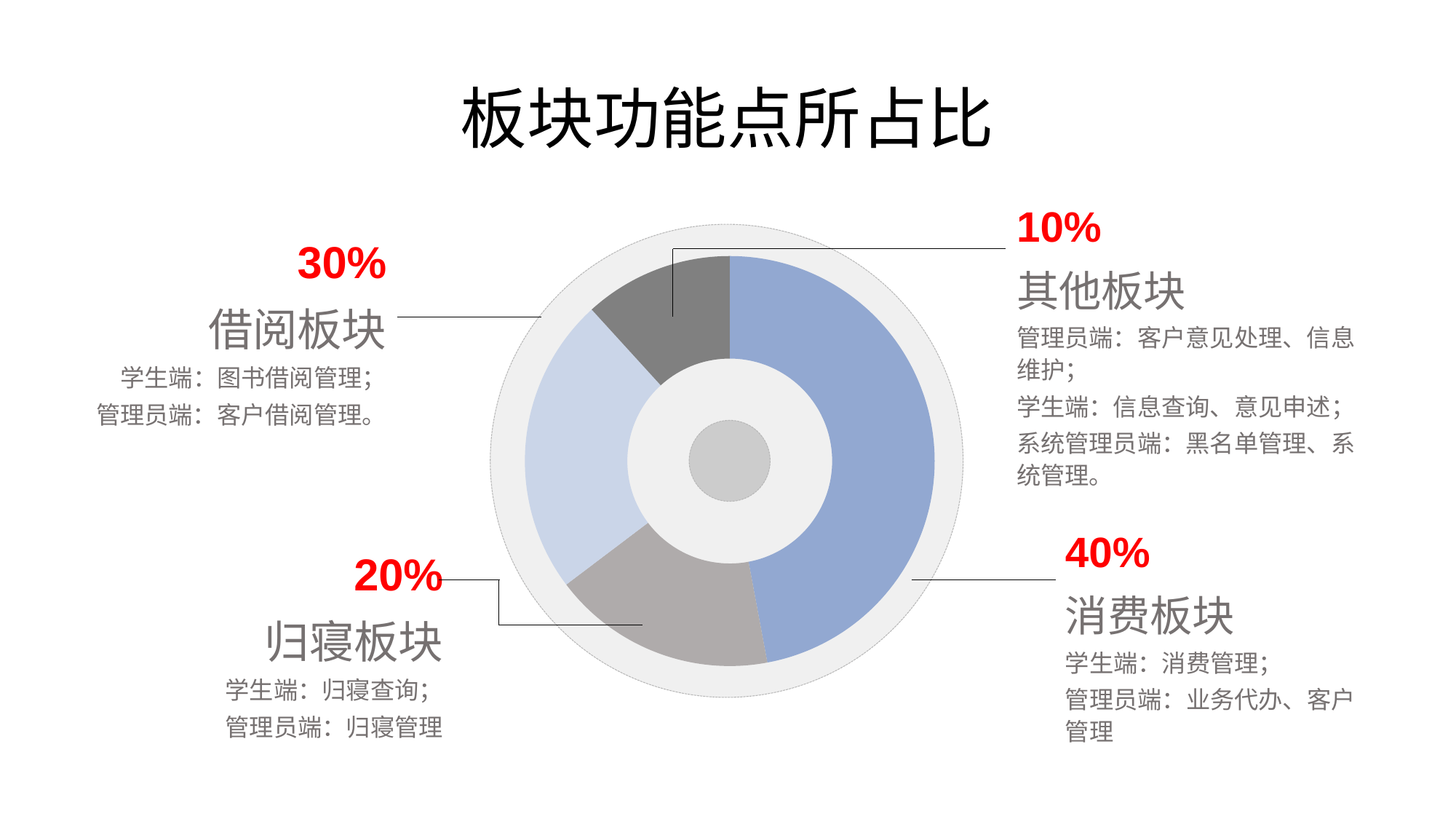

板块功能点所占比
10%
其他板块
管理员端：客户意见处理、信息维护；
学生端：信息查询、意见申述；
系统管理员端：黑名单管理、系统管理。
30%
借阅板块
学生端：图书借阅管理；
管理员端：客户借阅管理。

### Chart

| Category | Sales |
|---|---|
| 1st Qtr | 8.0 |
| 2nd Qtr | 3.0 |
| 3rd Qtr | 4.0 |
| 4th Qtr | 2.0 |
40%
消费板块
学生端：消费管理；
管理员端：业务代办、客户管理
20%
归寝板块
学生端：归寝查询；
管理员端：归寝管理